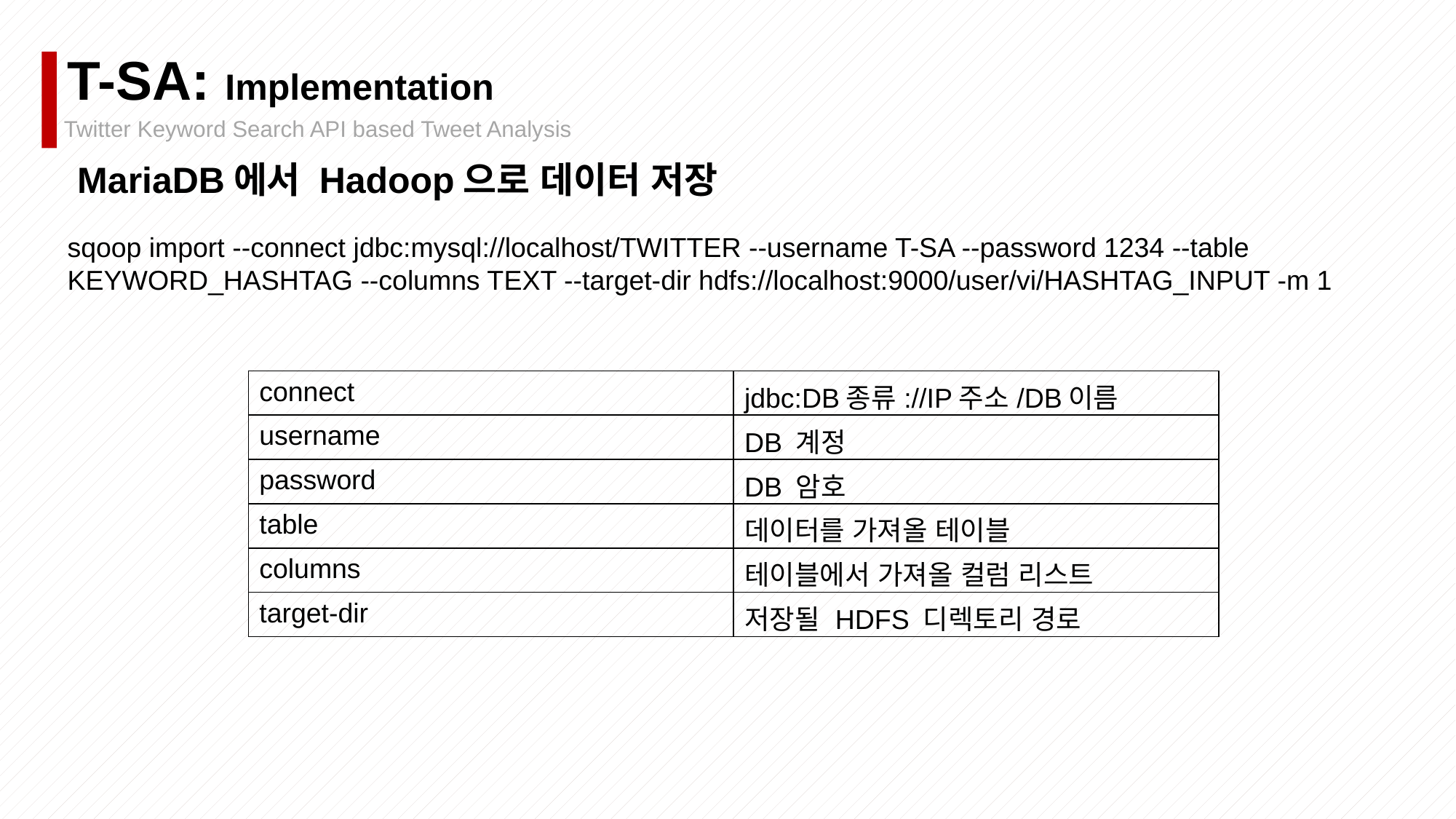

T-SA: Implementation

Twitter Keyword Search API based Tweet Analysis
MariaDB에서 Hadoop으로 데이터 저장
sqoop import --connect jdbc:mysql://localhost/TWITTER --username T-SA --password 1234 --table KEYWORD_HASHTAG --columns TEXT --target-dir hdfs://localhost:9000/user/vi/HASHTAG_INPUT -m 1
| connect | jdbc:DB종류://IP주소/DB이름 |
| --- | --- |
| username | DB 계정 |
| password | DB 암호 |
| table | 데이터를 가져올 테이블 |
| columns | 테이블에서 가져올 컬럼 리스트 |
| target-dir | 저장될 HDFS 디렉토리 경로 |